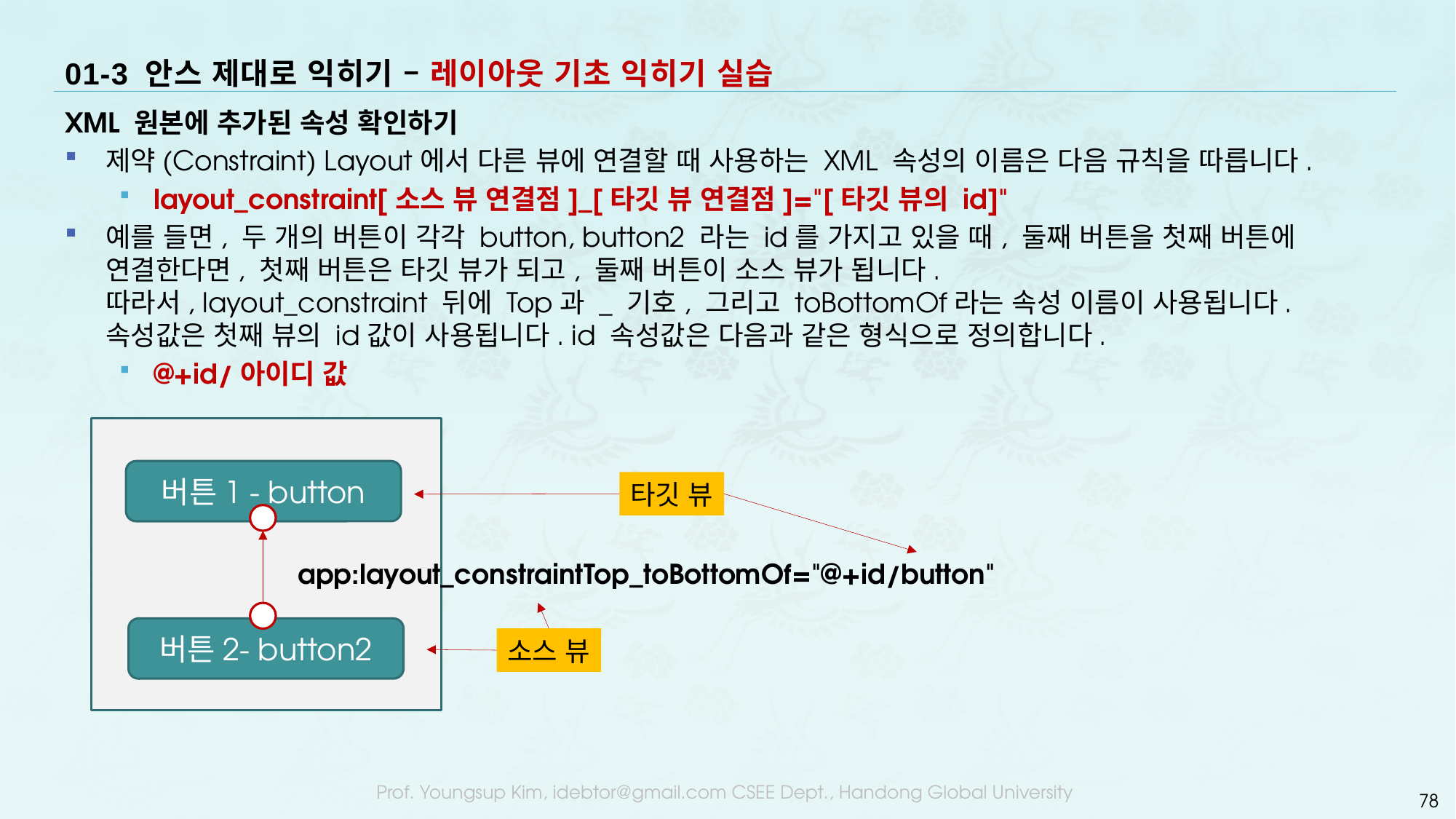

# 01-3 안스 제대로 익히기 – 레이아웃 기초 익히기 실습
XML 원본에 추가된 속성 확인하기
제약(Constraint) Layout에서 다른 뷰에 연결할 때 사용하는 XML 속성의 이름은 다음 규칙을 따릅니다.
layout_constraint[소스 뷰 연결점]_[타깃 뷰 연결점]="[타깃 뷰의 id]"
예를 들면, 두 개의 버튼이 각각 button, button2 라는 id를 가지고 있을 때, 둘째 버튼을 첫째 버튼에 연결한다면, 첫째 버튼은 타깃 뷰가 되고, 둘째 버튼이 소스 뷰가 됩니다.
따라서, layout_constraint 뒤에 Top과 _ 기호, 그리고 toBottomOf라는 속성 이름이 사용됩니다.
속성값은 첫째 뷰의 id값이 사용됩니다. id 속성값은 다음과 같은 형식으로 정의합니다.
@+id/아이디 값

버튼1 - button
타깃 뷰

app:layout_constraintTop_toBottomOf="@+id/button"

버튼2- button2
소스 뷰
78